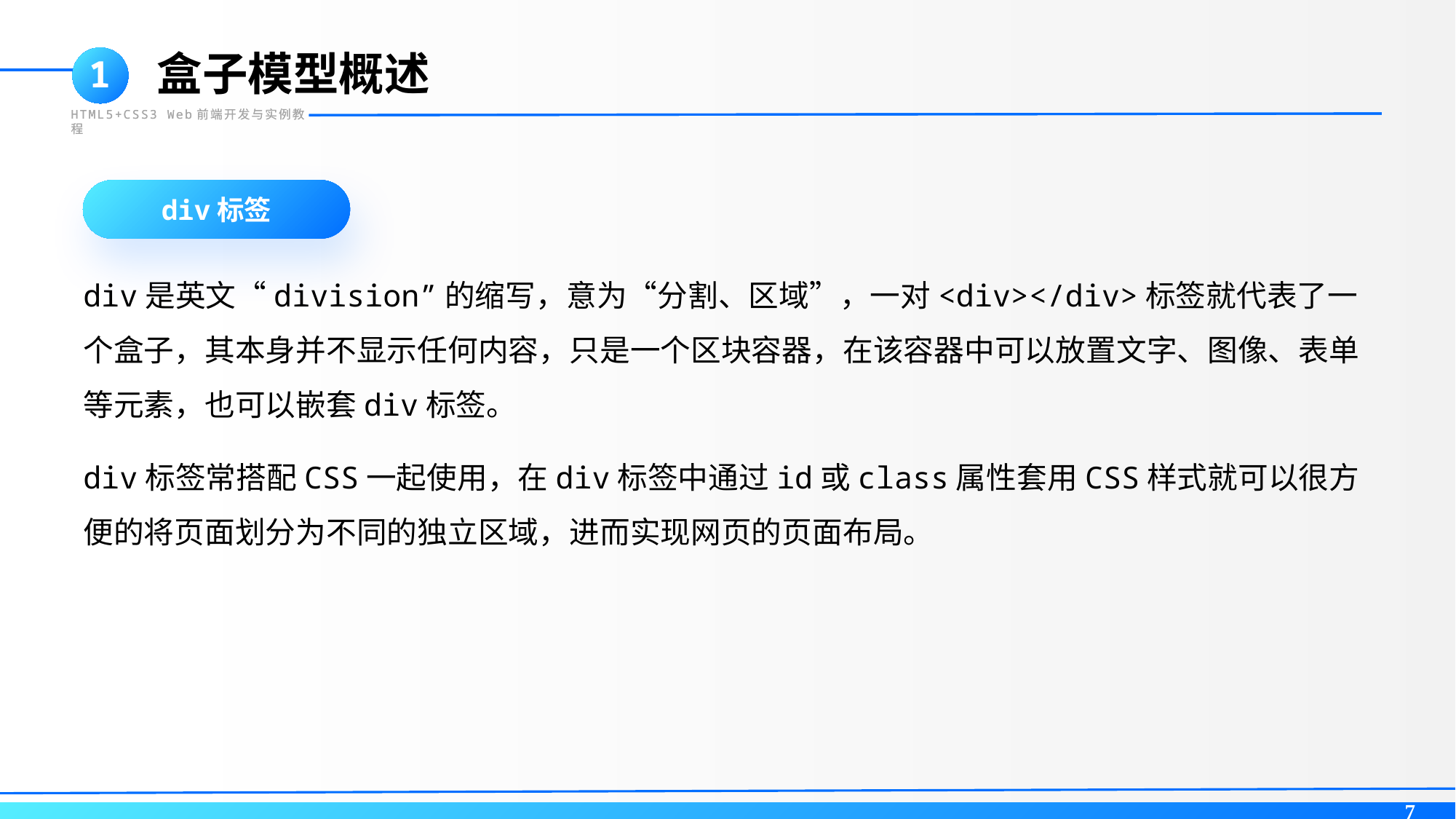

盒子模型概述
1
HTML5+CSS3 Web前端开发与实例教程
div标签
div是英文“division”的缩写，意为“分割、区域”，一对<div></div>标签就代表了一个盒子，其本身并不显示任何内容，只是一个区块容器，在该容器中可以放置文字、图像、表单等元素，也可以嵌套div标签。
div标签常搭配CSS一起使用，在div标签中通过id或class属性套用CSS样式就可以很方便的将页面划分为不同的独立区域，进而实现网页的页面布局。
7